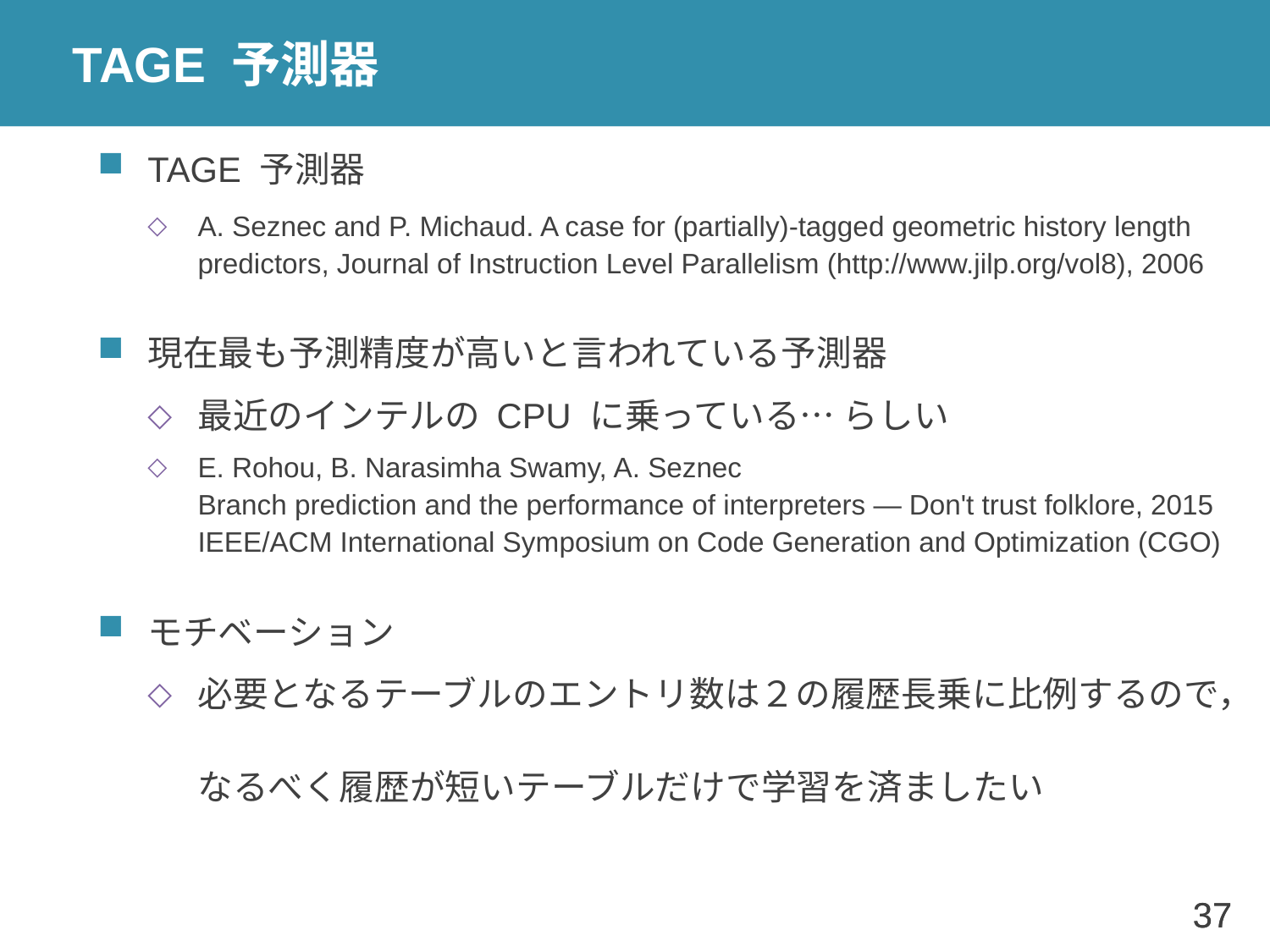

# TAGE 予測器
TAGE 予測器
A. Seznec and P. Michaud. A case for (partially)-tagged geometric history length predictors, Journal of Instruction Level Parallelism (http://www.jilp.org/vol8), 2006
現在最も予測精度が高いと言われている予測器
最近のインテルの CPU に乗っている… らしい
E. Rohou, B. Narasimha Swamy, A. Seznec
Branch prediction and the performance of interpreters — Don't trust folklore, 2015 IEEE/ACM International Symposium on Code Generation and Optimization (CGO)
モチベーション
必要となるテーブルのエントリ数は２の履歴長乗に比例するので，
なるべく履歴が短いテーブルだけで学習を済ましたい